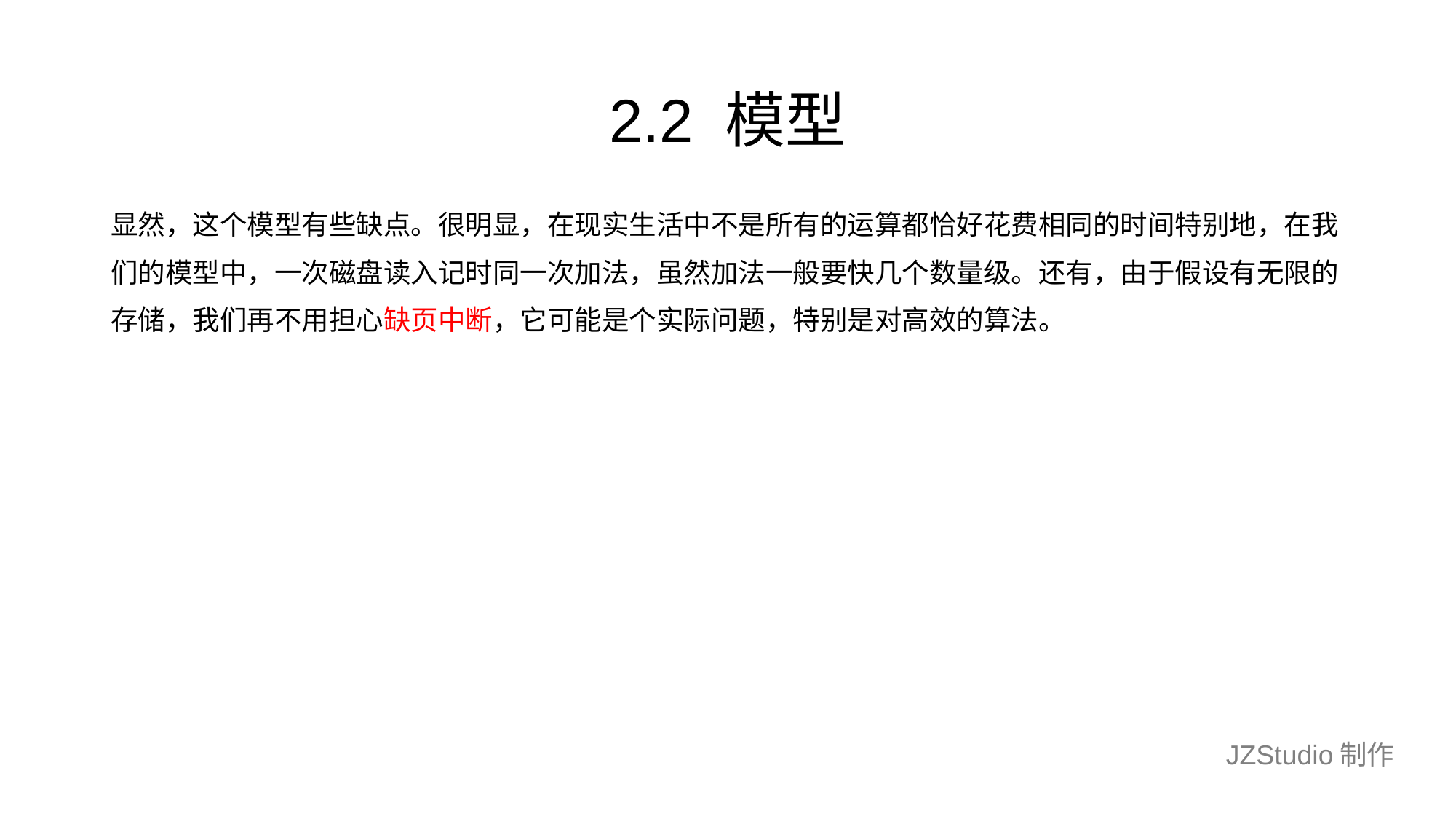

# 2.2 模型
显然，这个模型有些缺点。很明显，在现实生活中不是所有的运算都恰好花费相同的时间特别地，在我
们的模型中，一次磁盘读入记时同一次加法，虽然加法一般要快几个数量级。还有，由于假设有无限的
存储，我们再不用担心缺页中断，它可能是个实际问题，特别是对高效的算法。